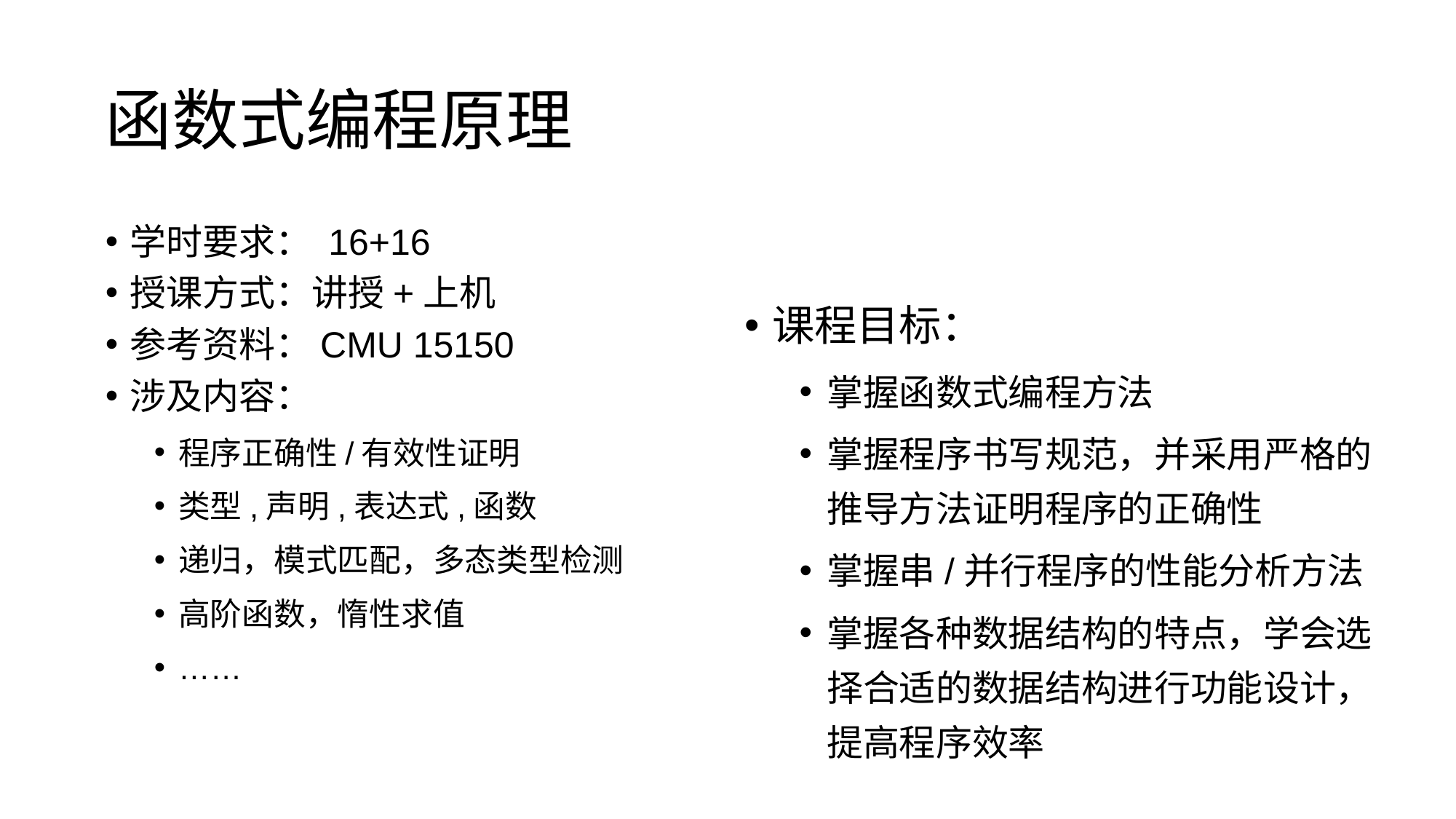

函数式编程原理
学时要求： 16+16
授课方式：讲授+上机
参考资料：CMU 15150
涉及内容：
程序正确性/有效性证明
类型,声明,表达式,函数
递归，模式匹配，多态类型检测
高阶函数，惰性求值
……
课程目标：
掌握函数式编程方法
掌握程序书写规范，并采用严格的推导方法证明程序的正确性
掌握串/并行程序的性能分析方法
掌握各种数据结构的特点，学会选择合适的数据结构进行功能设计，提高程序效率